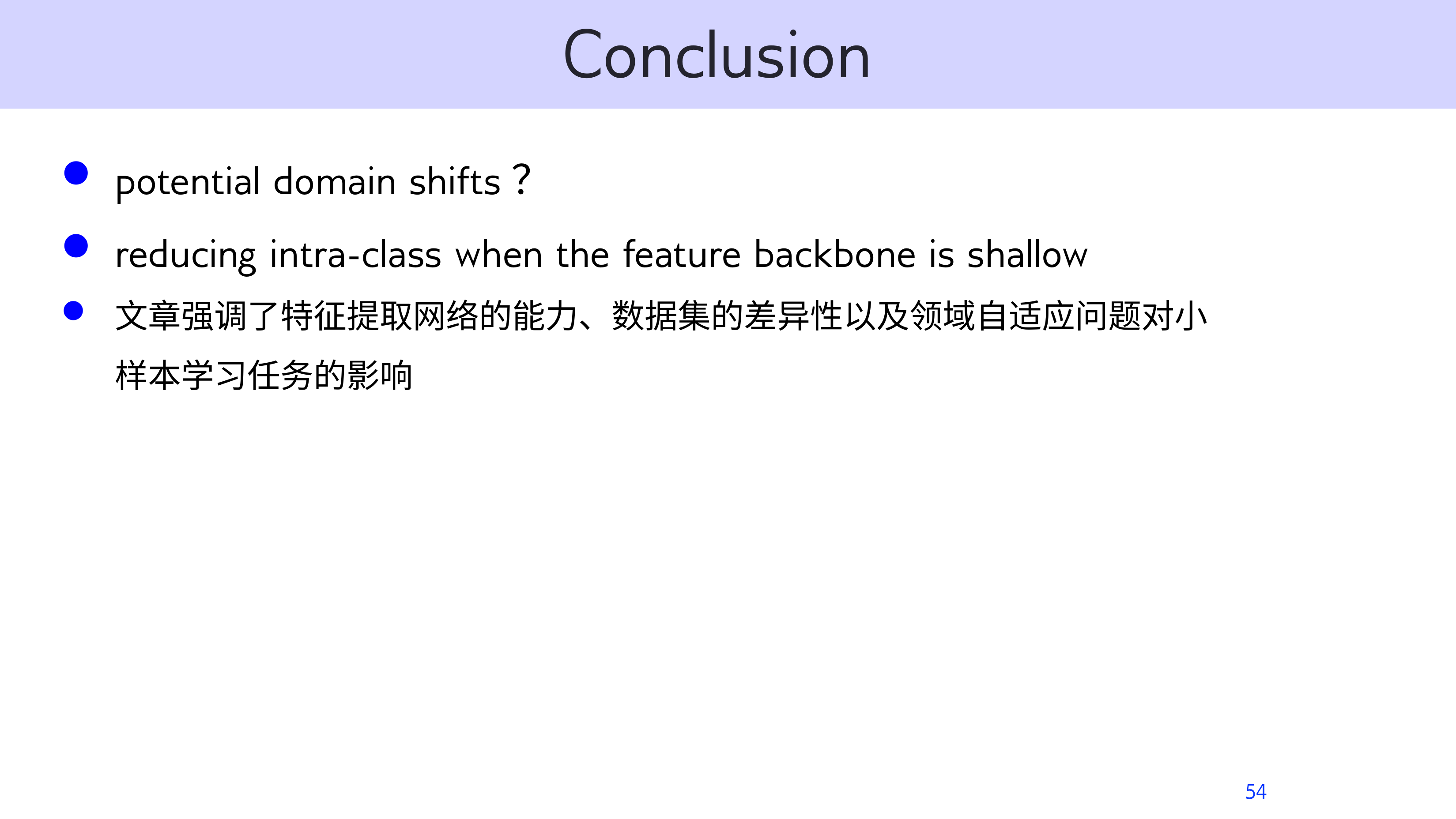

# Conclusion
potential domain shifts？
reducing intra-class when the feature backbone is shallow
文章强调了特征提取网络的能力、数据集的差异性以及领域自适应问题对小样本学习任务的影响
54